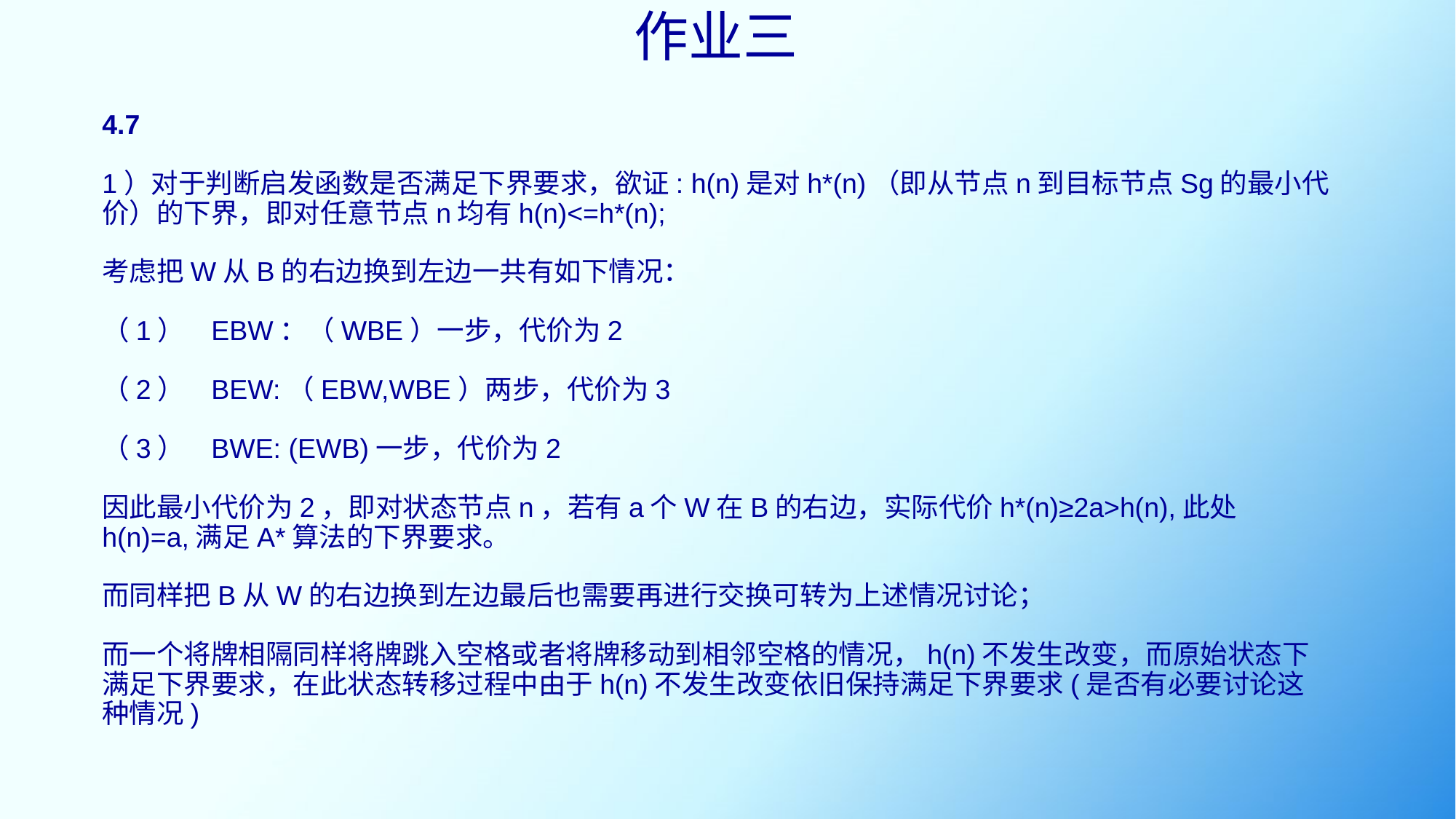

作业三
# 4.7 1）对于判断启发函数是否满足下界要求，欲证: h(n)是对h*(n)（即从节点n到目标节点Sg的最小代价）的下界，即对任意节点n均有h(n)<=h*(n); 考虑把W从B的右边换到左边一共有如下情况： （1）	EBW：（WBE）一步，代价为2 （2）	BEW:（EBW,WBE）两步，代价为3 （3）	BWE: (EWB)一步，代价为2 因此最小代价为2，即对状态节点n，若有a个W在B的右边，实际代价h*(n)≥2a>h(n),此处 h(n)=a,满足A*算法的下界要求。 而同样把B从W的右边换到左边最后也需要再进行交换可转为上述情况讨论； 而一个将牌相隔同样将牌跳入空格或者将牌移动到相邻空格的情况，h(n)不发生改变，而原始状态下满足下界要求，在此状态转移过程中由于h(n)不发生改变依旧保持满足下界要求(是否有必要讨论这种情况)